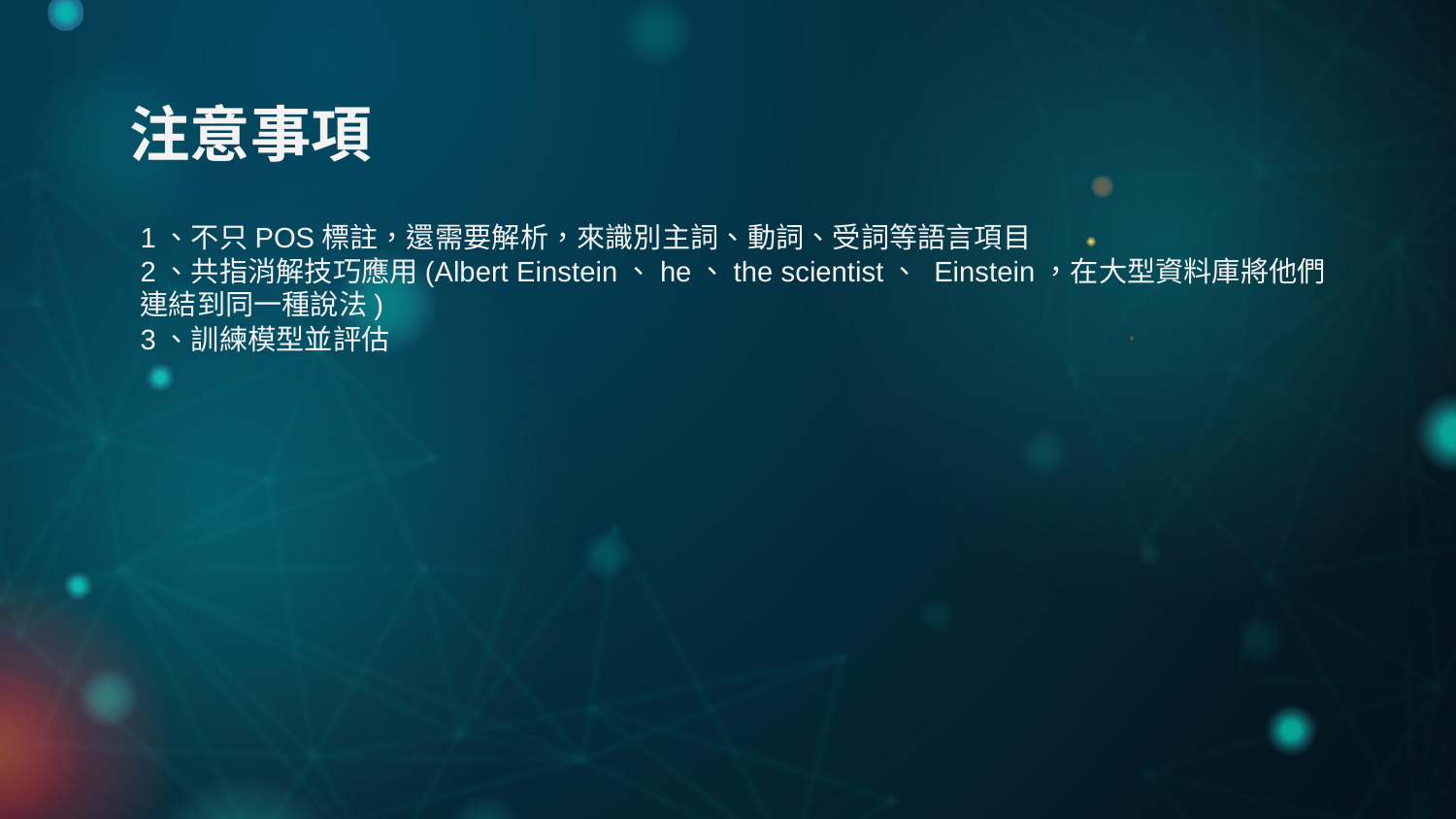

# 注意事項

1、不只POS標註，還需要解析，來識別主詞、動詞、受詞等語言項目
2、共指消解技巧應用(Albert Einstein、he、the scientist、 Einstein，在大型資料庫將他們連結到同一種說法)
3、訓練模型並評估